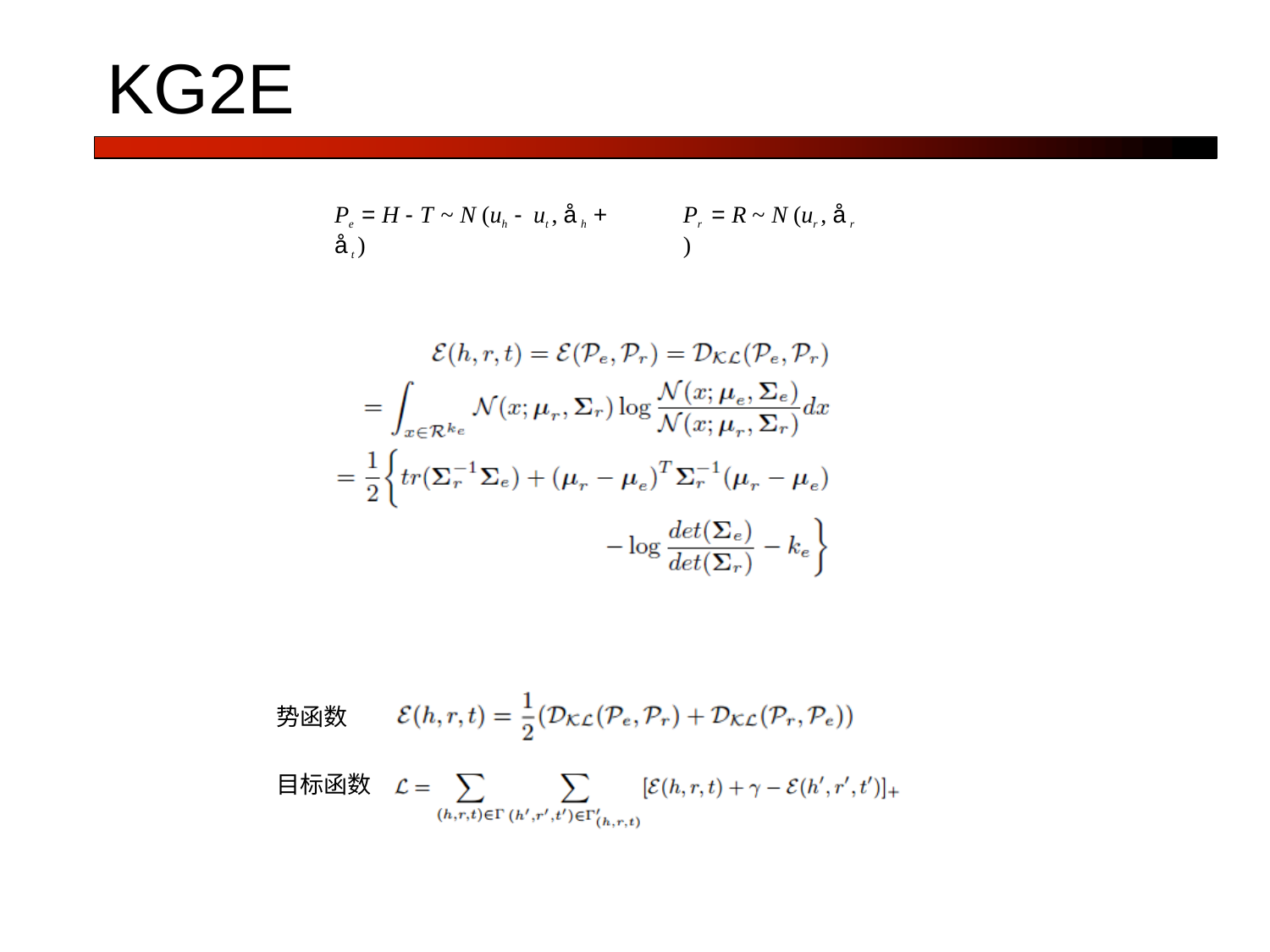

# KG2E
Pe  = H -T ~ N (uh  - ut , åh  + åt )
Pr   = R ~ N (ur , år )

势函数

目标函数